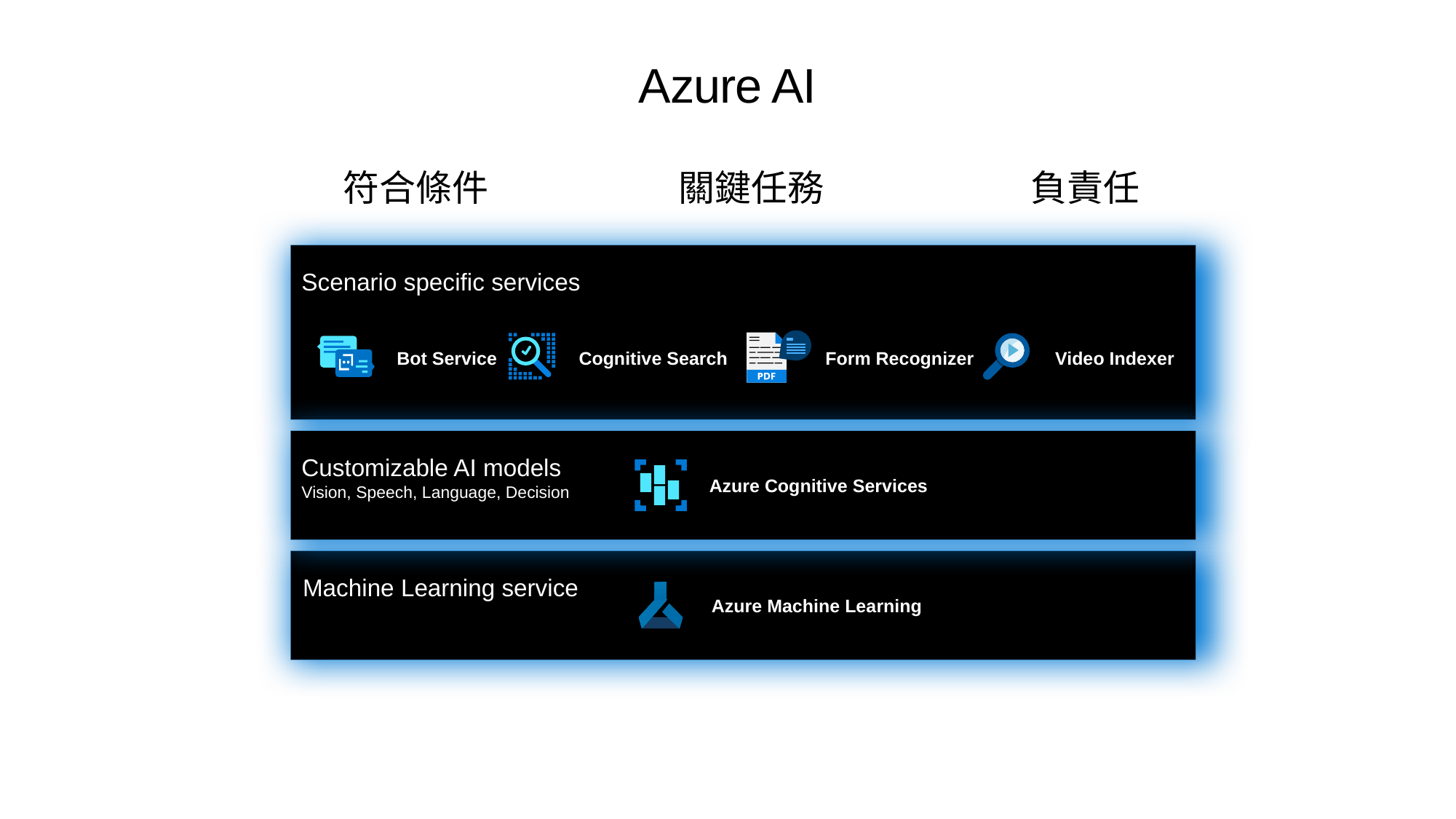

# Azure AI
負責任
符合條件
關鍵任務
Scenario specific services

Bot Service
Cognitive Search
Form Recognizer
Video Indexer
Customizable AI models
Vision, Speech, Language, Decision

Azure Cognitive Services
Machine Learning service

Azure Machine Learning